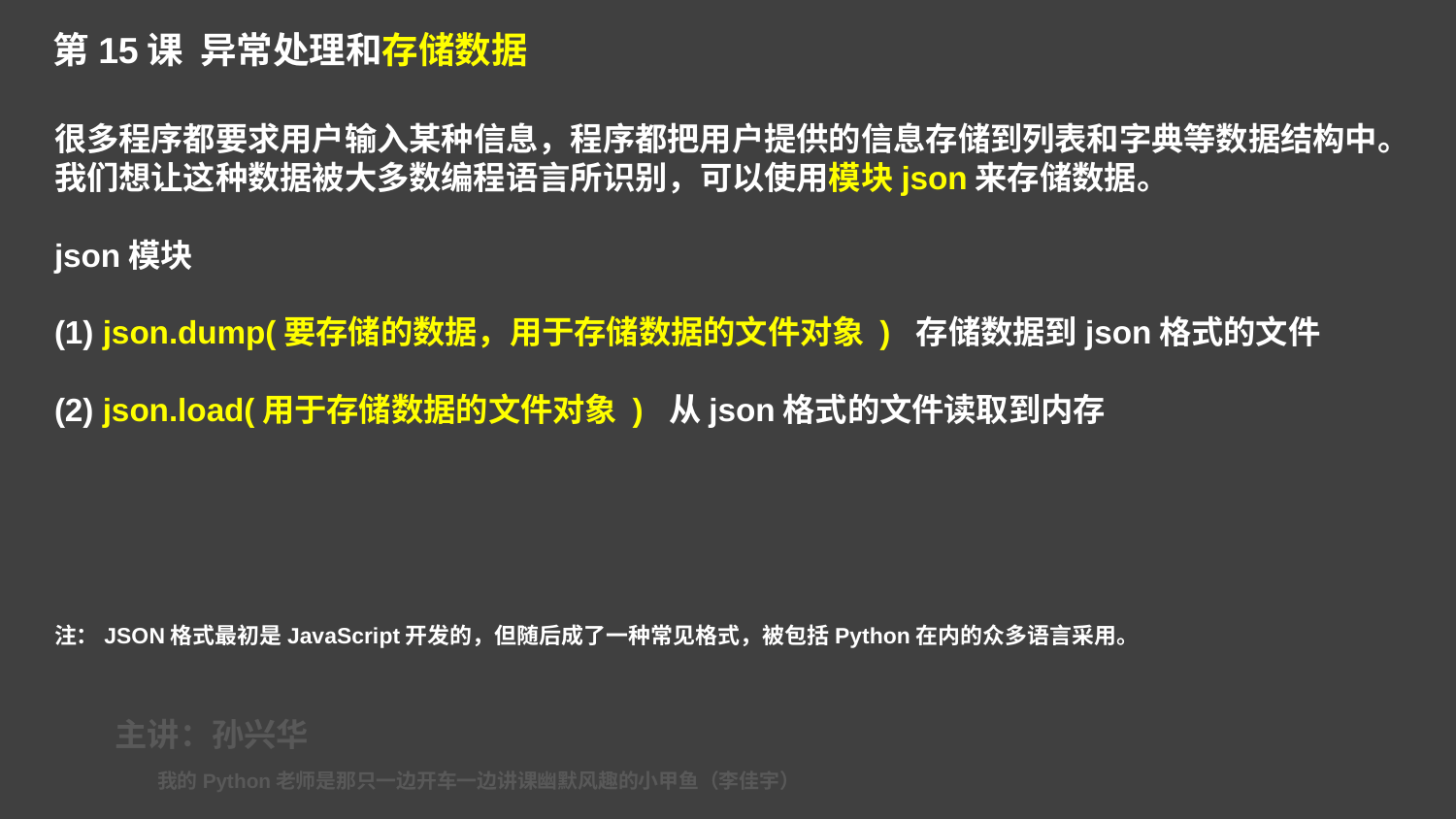

第15课  异常处理和存储数据
很多程序都要求用户输入某种信息，程序都把用户提供的信息存储到列表和字典等数据结构中。我们想让这种数据被大多数编程语言所识别，可以使用模块json来存储数据。

json模块

(1) json.dump(要存储的数据，用于存储数据的文件对象 )  存储数据到json格式的文件

(2) json.load(用于存储数据的文件对象 )  从json格式的文件读取到内存

注：JSON格式最初是JavaScript开发的，但随后成了一种常见格式，被包括Python在内的众多语言采用。